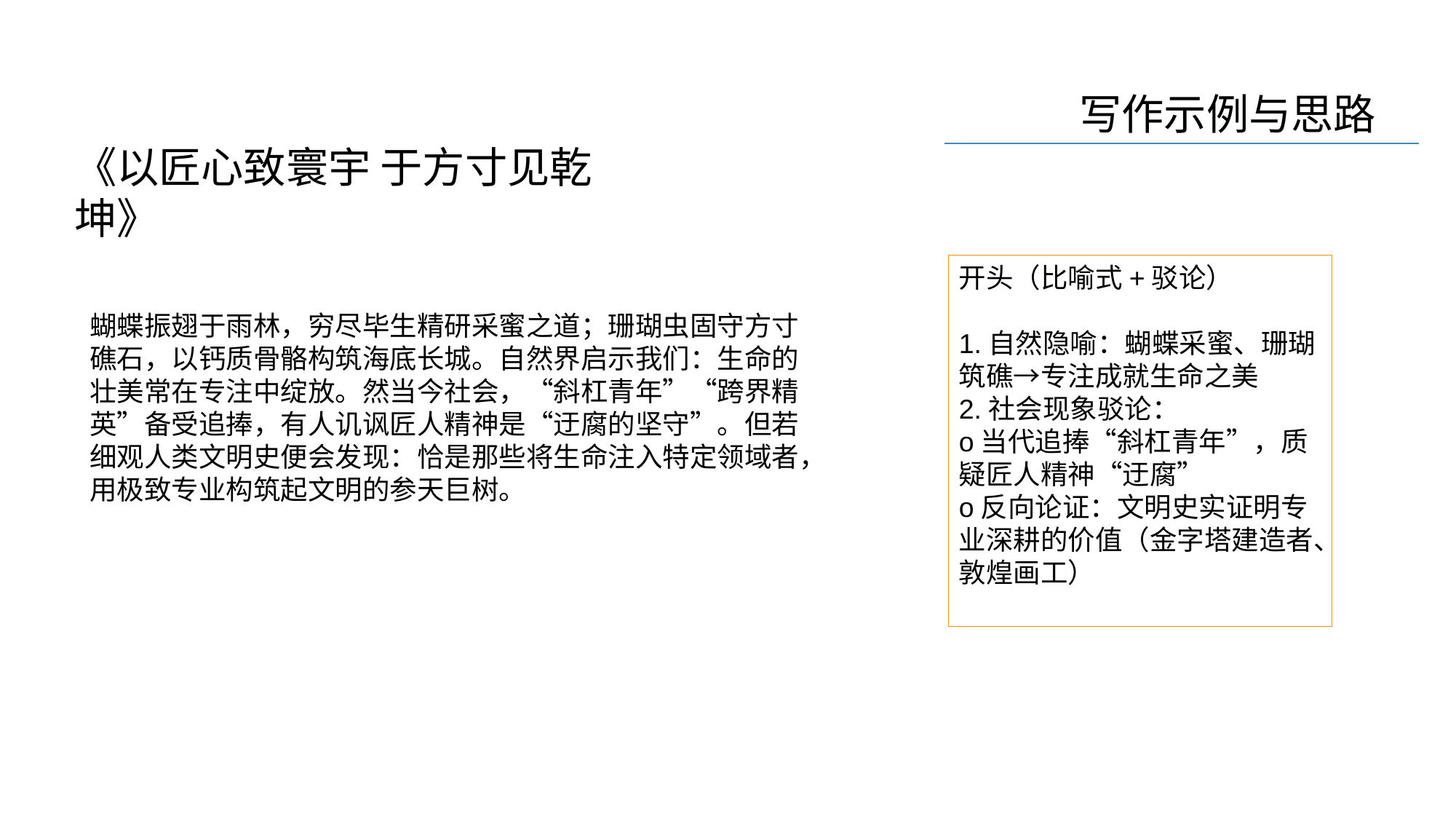

《以匠心致寰宇 于方寸见乾坤》
开头（比喻式+驳论）

1.自然隐喻：蝴蝶采蜜、珊瑚筑礁→专注成就生命之美
2.社会现象驳论：
o当代追捧“斜杠青年”，质疑匠人精神“迂腐”
o反向论证：文明史实证明专业深耕的价值（金字塔建造者、敦煌画工）

蝴蝶振翅于雨林，穷尽毕生精研采蜜之道；珊瑚虫固守方寸礁石，以钙质骨骼构筑海底长城。自然界启示我们：生命的壮美常在专注中绽放。然当今社会，“斜杠青年”“跨界精英”备受追捧，有人讥讽匠人精神是“迂腐的坚守”。但若细观人类文明史便会发现：恰是那些将生命注入特定领域者，用极致专业构筑起文明的参天巨树。